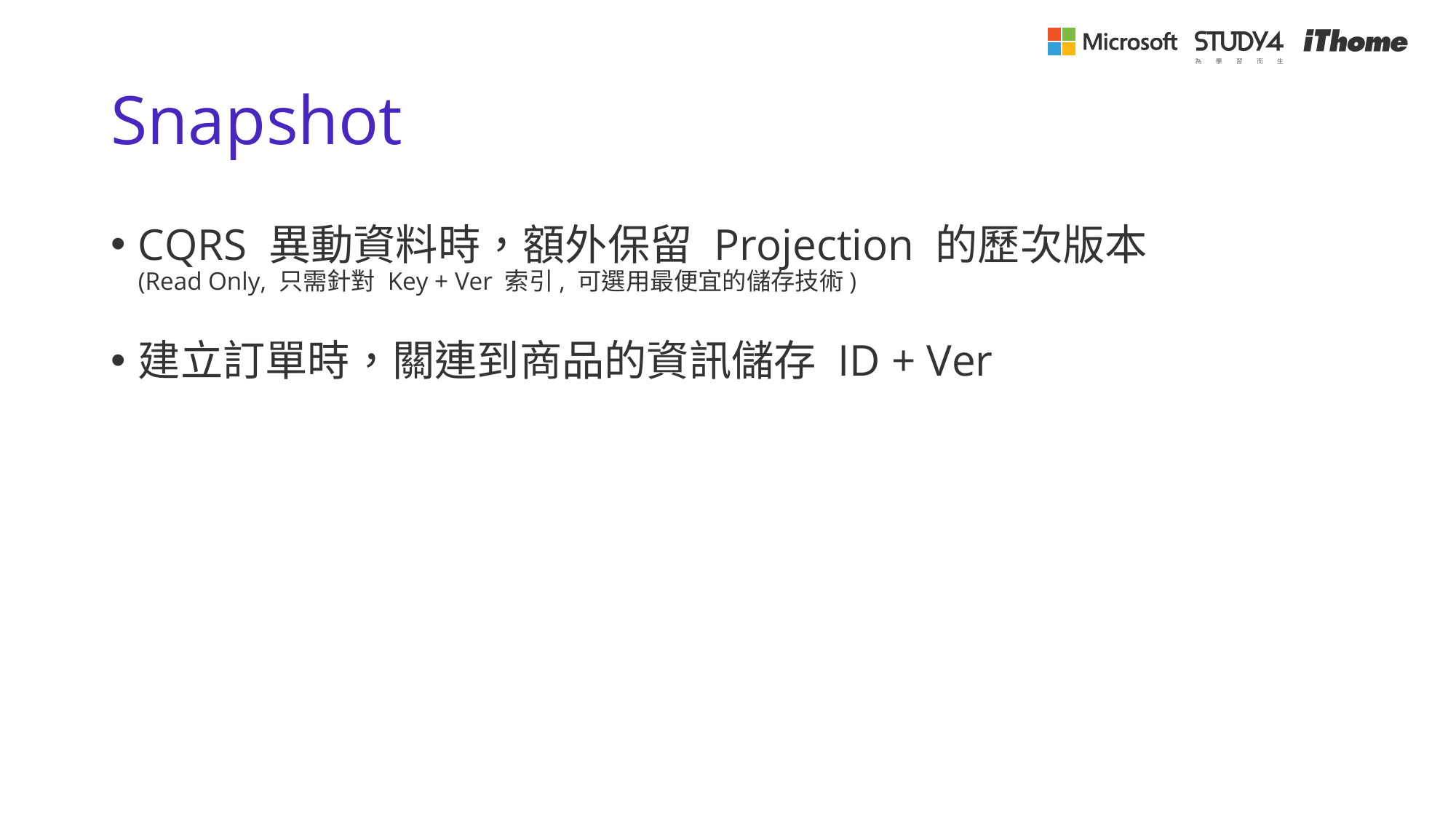

# Snapshot
CQRS 異動資料時，額外保留 Projection 的歷次版本
(Read Only, 只需針對 Key + Ver 索引, 可選用最便宜的儲存技術)
建立訂單時，關連到商品的資訊儲存 ID + Ver